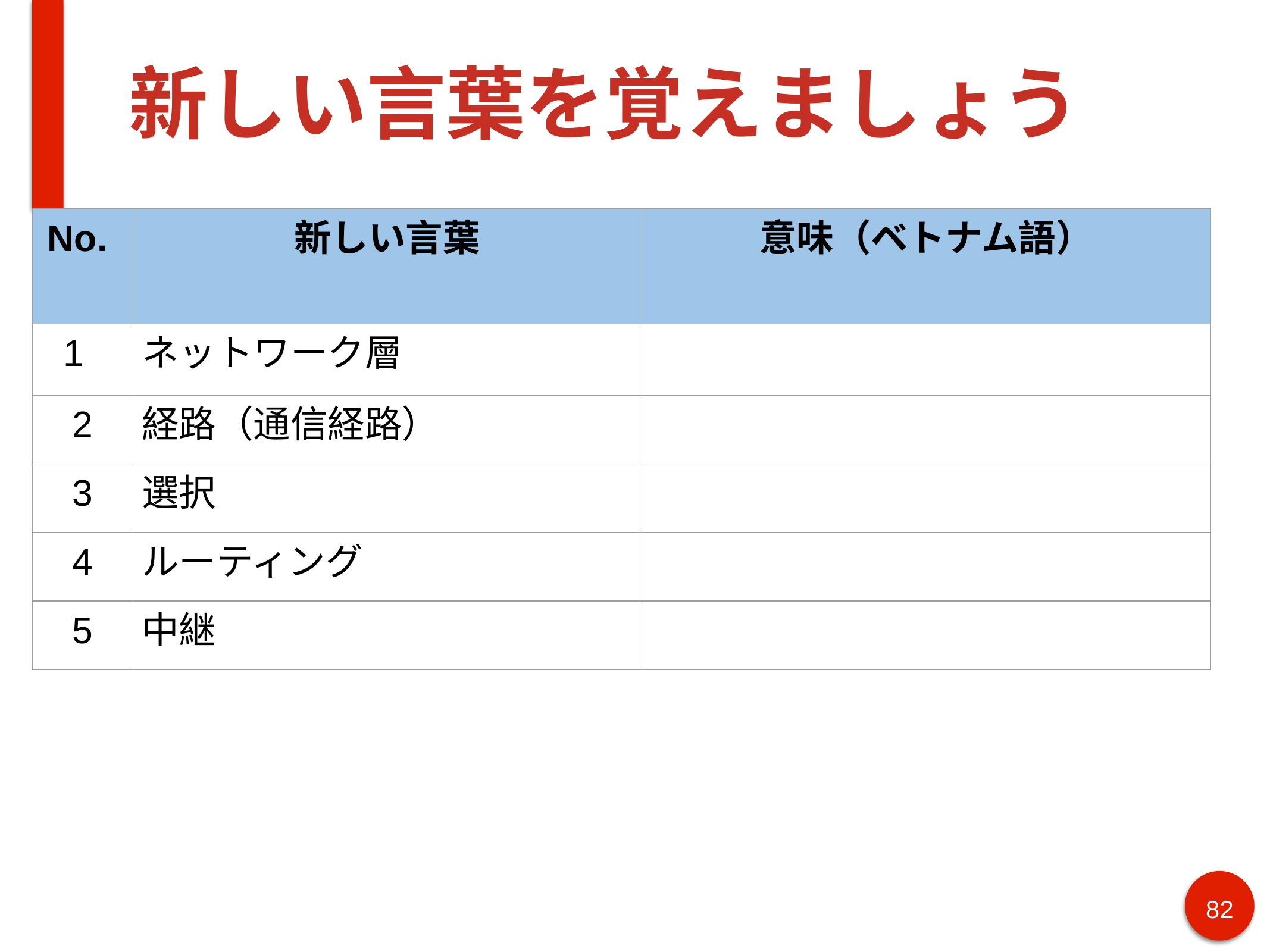

# 新しい言葉を覚えましょう
| No. | 新しい言葉 | 意味（ベトナム語） |
| --- | --- | --- |
| 1 | ネットワーク層 |  |
| 2 | 経路（通信経路） |  |
| 3 | 選択 |  |
| 4 | ルーティング |  |
| 5 | 中継 |  |
82